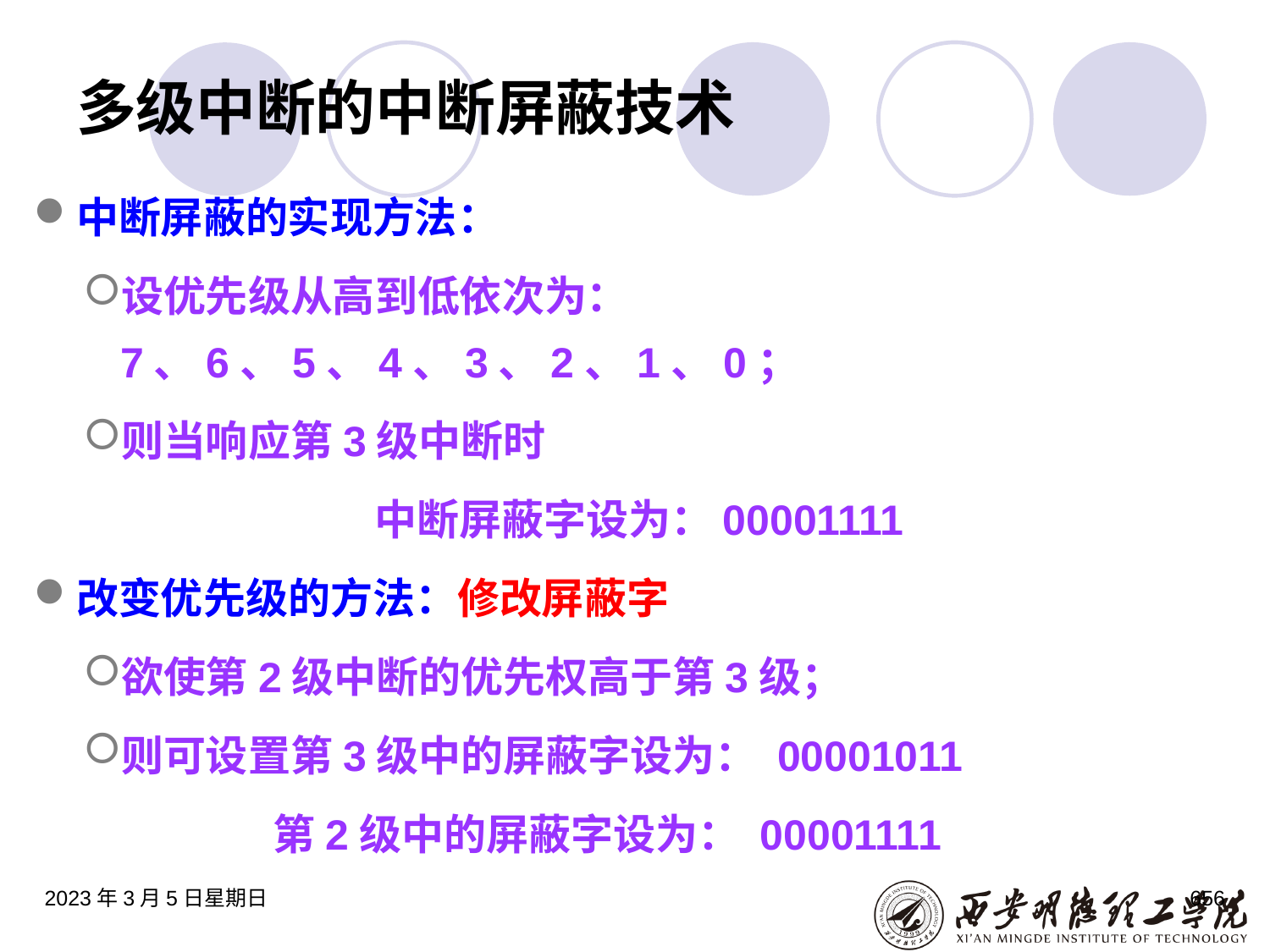

# 多级中断的中断屏蔽技术
中断屏蔽的实现方法：
设优先级从高到低依次为： 7、6、5、4、3、2、1、0；
则当响应第3级中断时
			中断屏蔽字设为：00001111
改变优先级的方法：修改屏蔽字
欲使第2级中断的优先权高于第3级；
则可设置第3级中的屏蔽字设为： 00001011
	               第2级中的屏蔽字设为： 00001111
2023年3月5日星期日
656